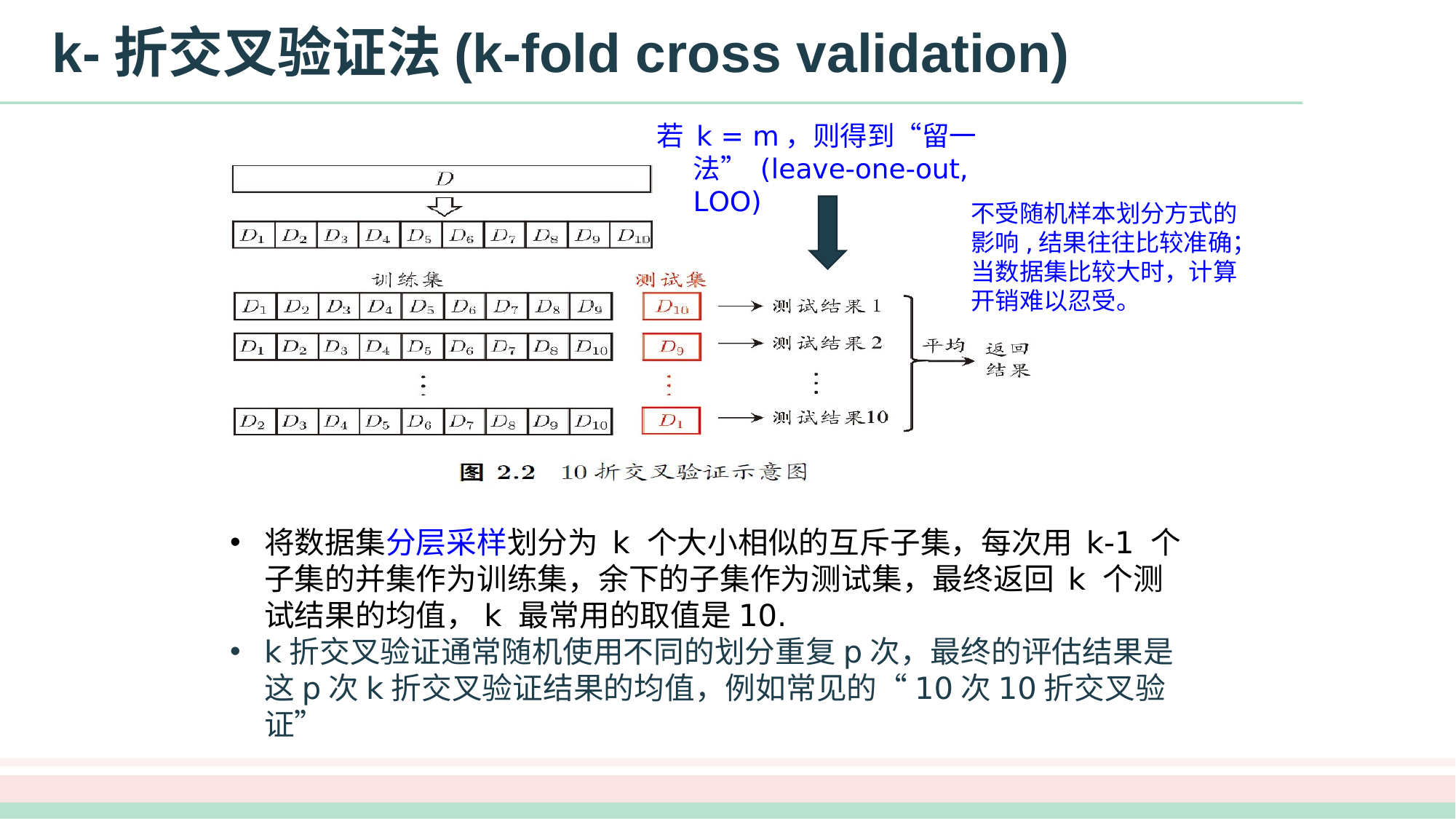

# k-折交叉验证法(k-fold cross validation)
若 k = m，则得到“留一法” (leave-one-out, LOO)

不受随机样本划分方式的影响,结果往往比较准确；
当数据集比较大时，计算开销难以忍受。

将数据集分层采样划分为 k 个大小相似的互斥子集，每次用 k-1 个子集的并集作为训练集，余下的子集作为测试集，最终返回 k 个测试结果的均值，k 最常用的取值是10.
k折交叉验证通常随机使用不同的划分重复p次，最终的评估结果是这p次k折交叉验证结果的均值，例如常见的“10次10折交叉验证”